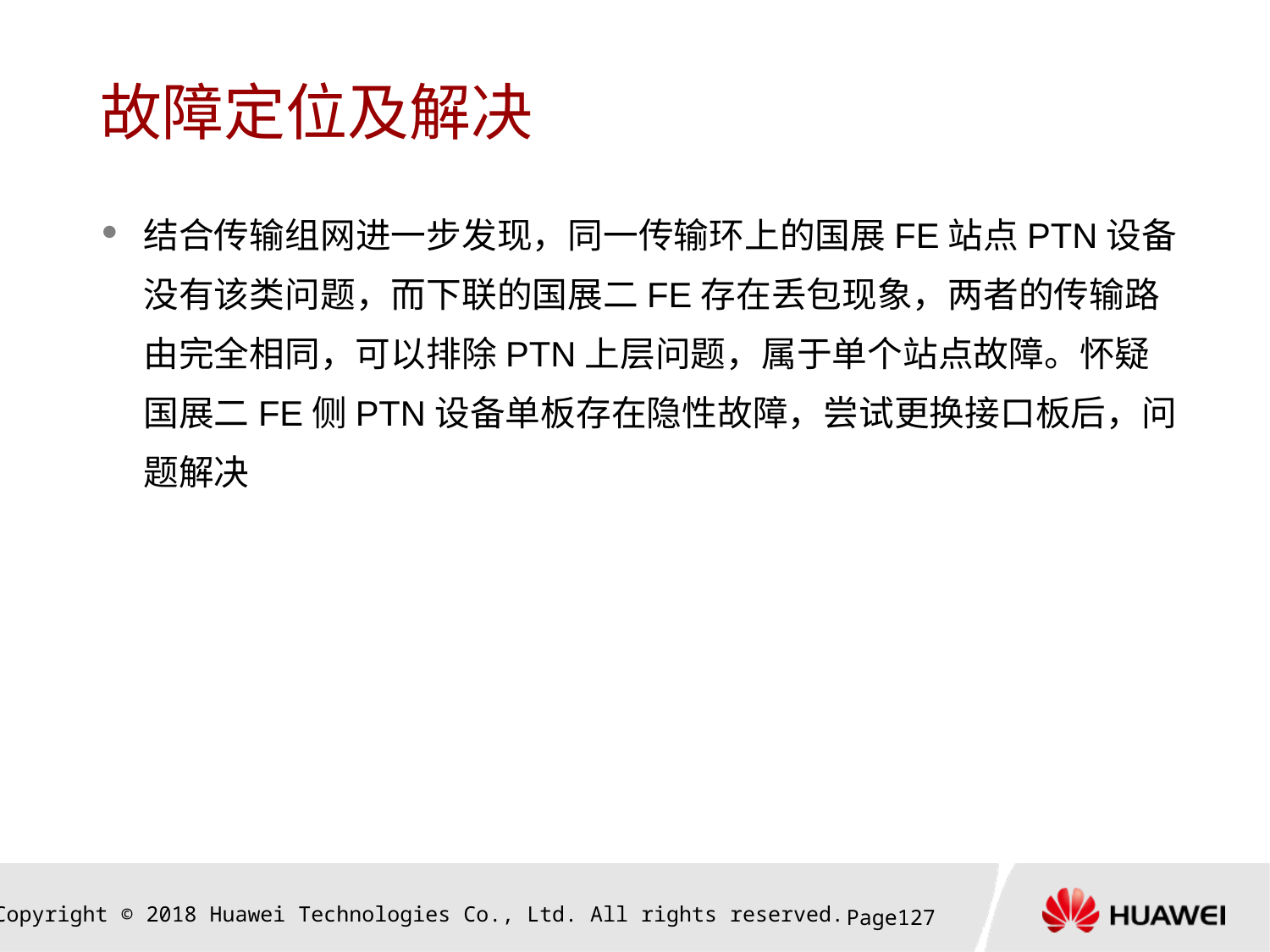

# 故障定位及解决
结合传输组网进一步发现，同一传输环上的国展FE站点PTN设备没有该类问题，而下联的国展二FE存在丢包现象，两者的传输路由完全相同，可以排除PTN上层问题，属于单个站点故障。怀疑国展二FE侧PTN设备单板存在隐性故障，尝试更换接口板后，问题解决

Page127